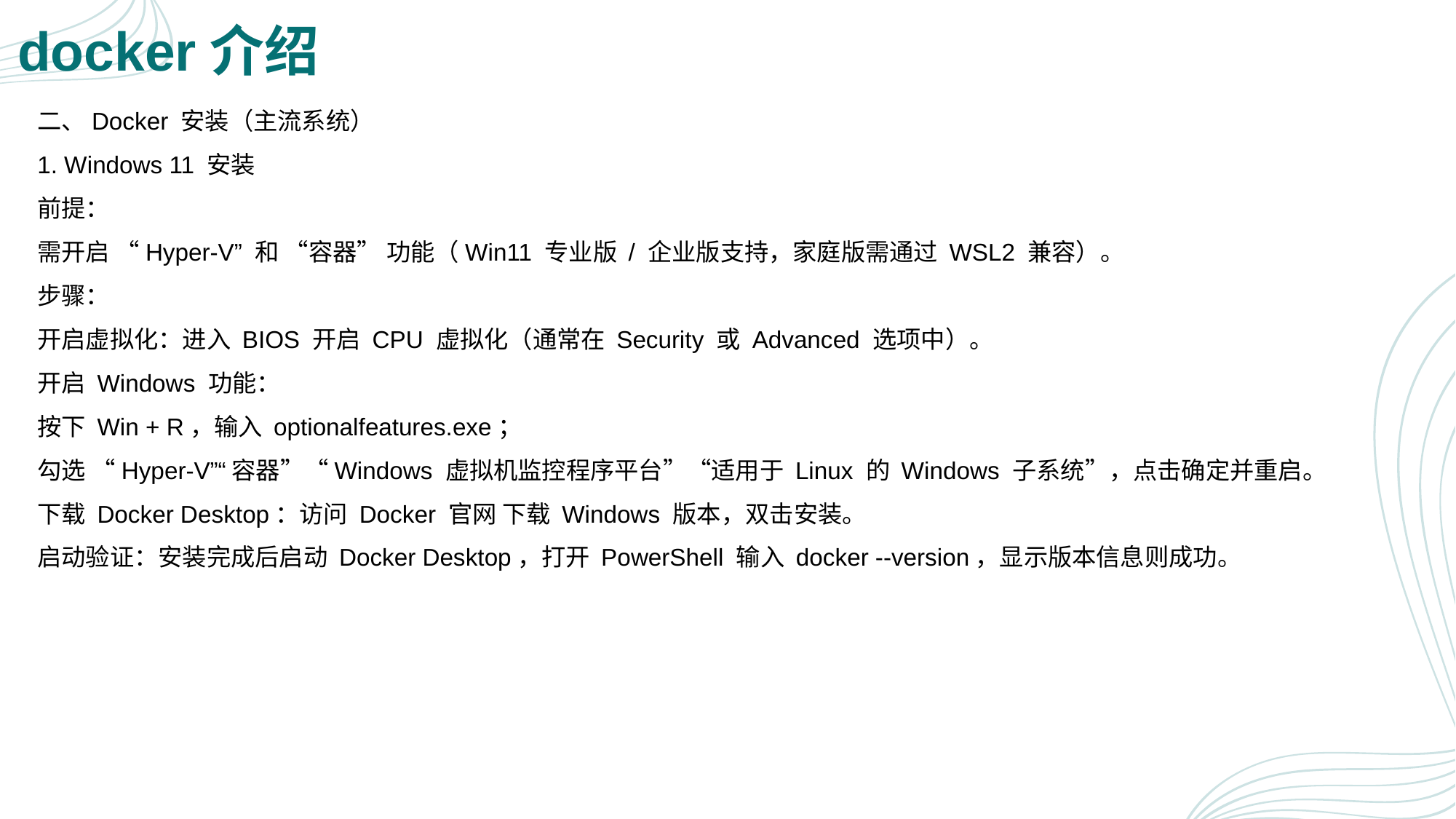

# docker介绍
二、Docker 安装（主流系统）
1. Windows 11 安装
前提：
需开启 “Hyper-V” 和 “容器” 功能（Win11 专业版 / 企业版支持，家庭版需通过 WSL2 兼容）。
步骤：
开启虚拟化：进入 BIOS 开启 CPU 虚拟化（通常在 Security 或 Advanced 选项中）。
开启 Windows 功能：
按下 Win + R，输入 optionalfeatures.exe；
勾选 “Hyper-V”“容器”“Windows 虚拟机监控程序平台”“适用于 Linux 的 Windows 子系统”，点击确定并重启。
下载 Docker Desktop：访问 Docker 官网 下载 Windows 版本，双击安装。
启动验证：安装完成后启动 Docker Desktop，打开 PowerShell 输入 docker --version，显示版本信息则成功。